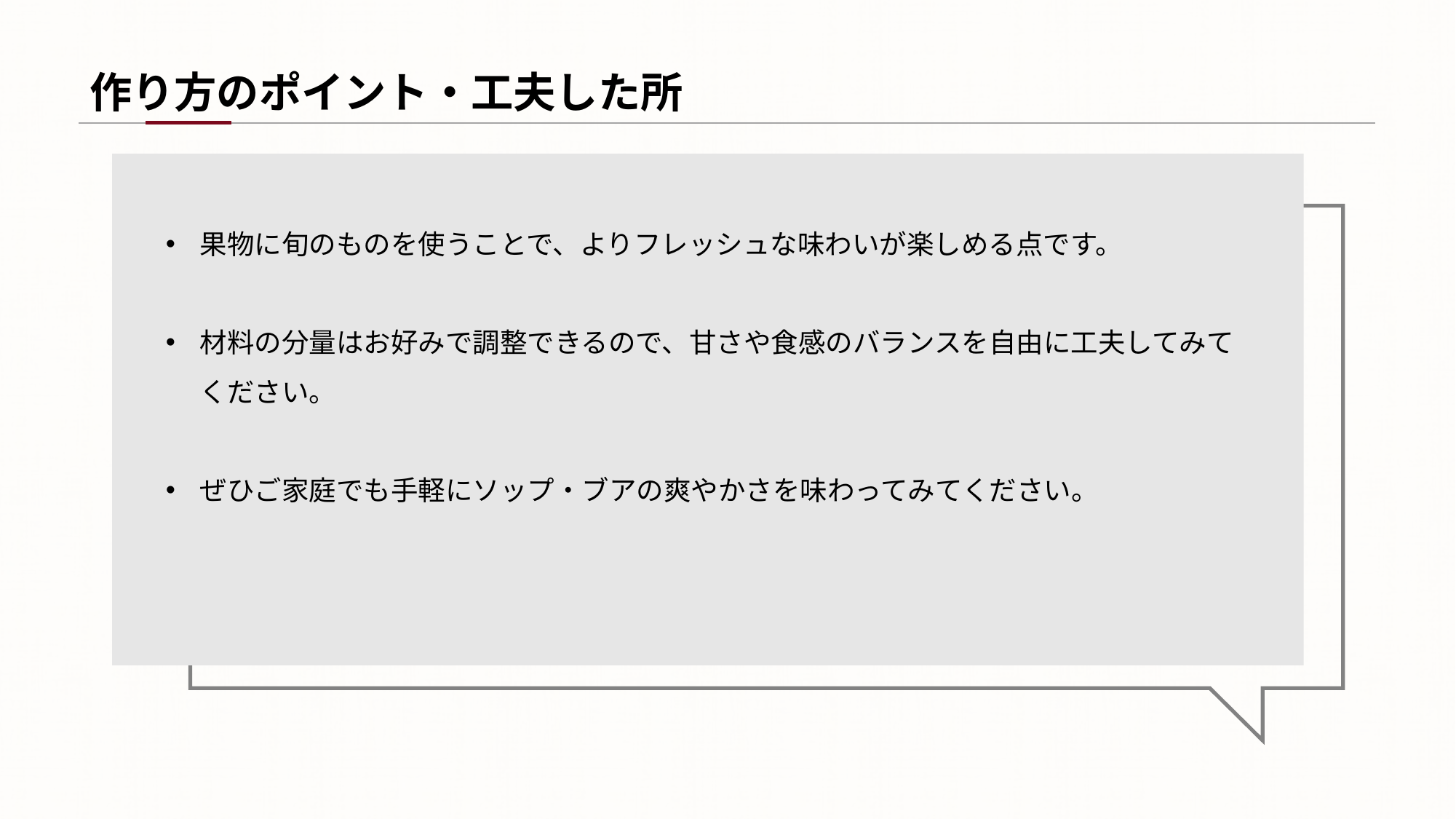

作り方のポイント・工夫した所
果物に旬のものを使うことで、よりフレッシュな味わいが楽しめる点です。

材料の分量はお好みで調整できるので、甘さや食感のバランスを自由に工夫してみてください。

ぜひご家庭でも手軽にソップ・ブアの爽やかさを味わってみてください。